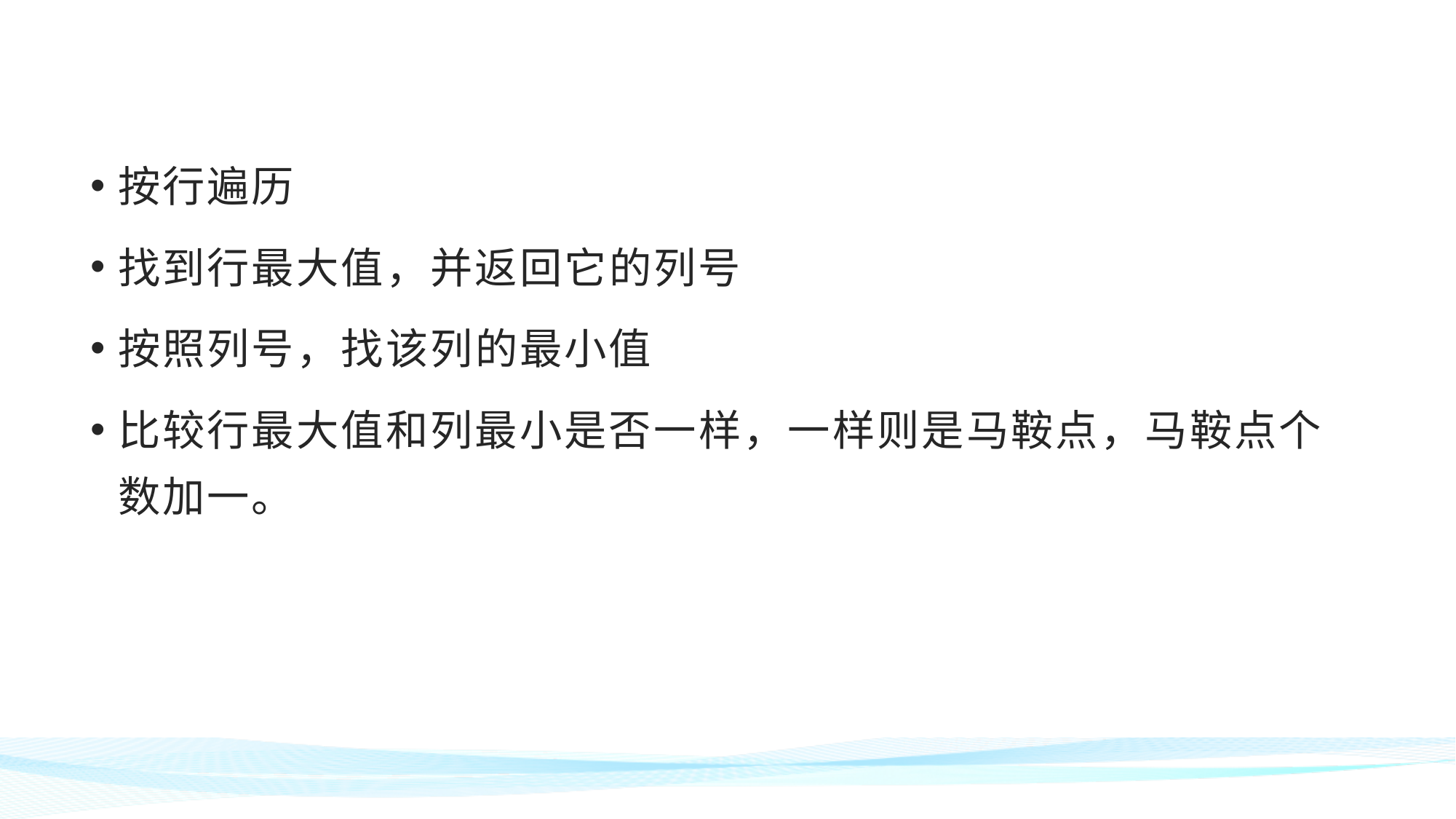

按行遍历
找到行最大值，并返回它的列号
按照列号，找该列的最小值
比较行最大值和列最小是否一样，一样则是马鞍点，马鞍点个数加一。
97